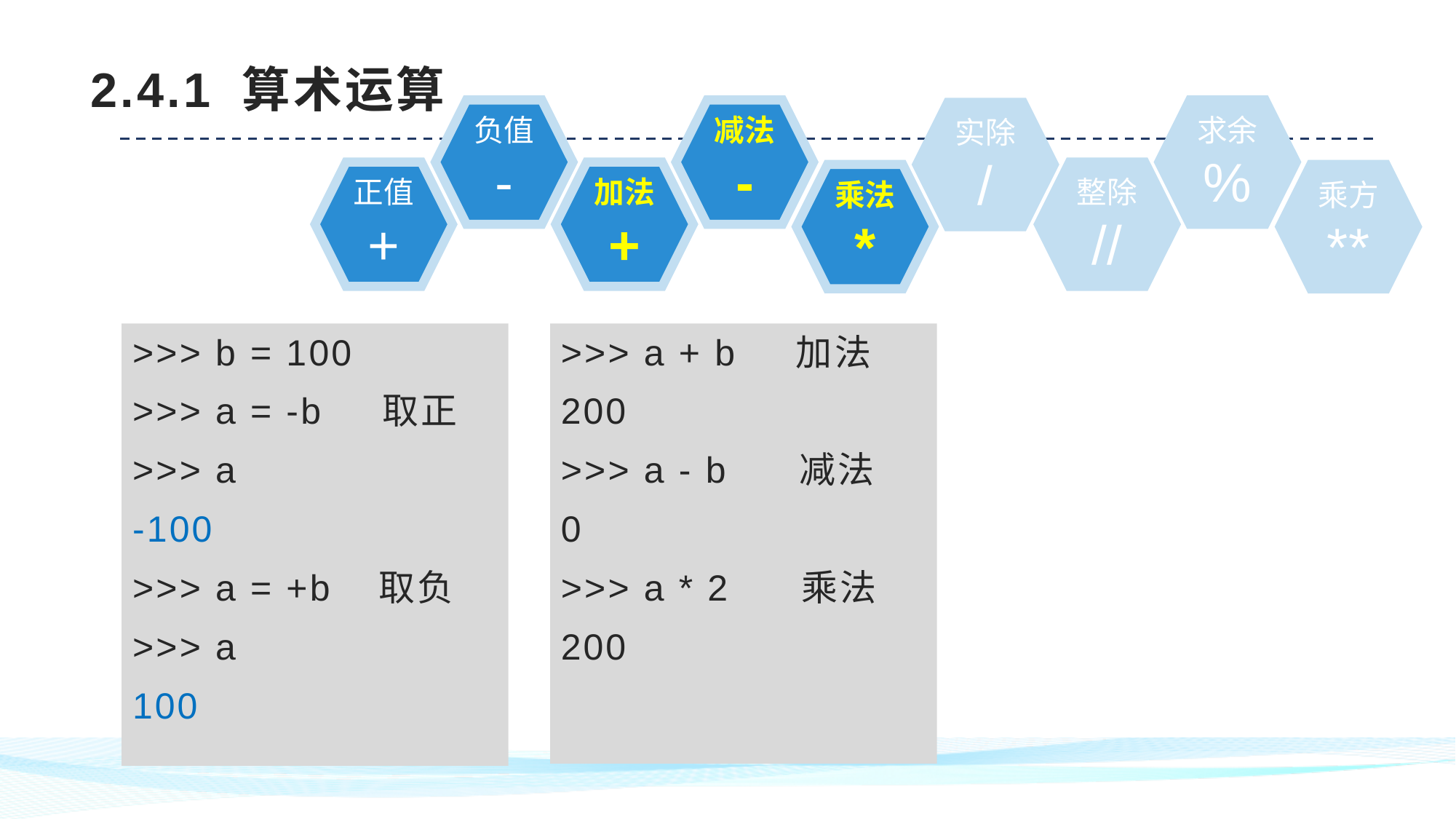

# 2.4.1 算术运算
负值
-
减法
-
求余
%
实除
/
正值
+
加法
+
整除
//
乘法
*
乘方
**
>>> b = 100
>>> a = -b    取正
>>> a
-100
>>> a = +b   取负
>>> a
100
>>> a + b    加法
200
>>> a - b     减法
0
>>> a * 2     乘法
200